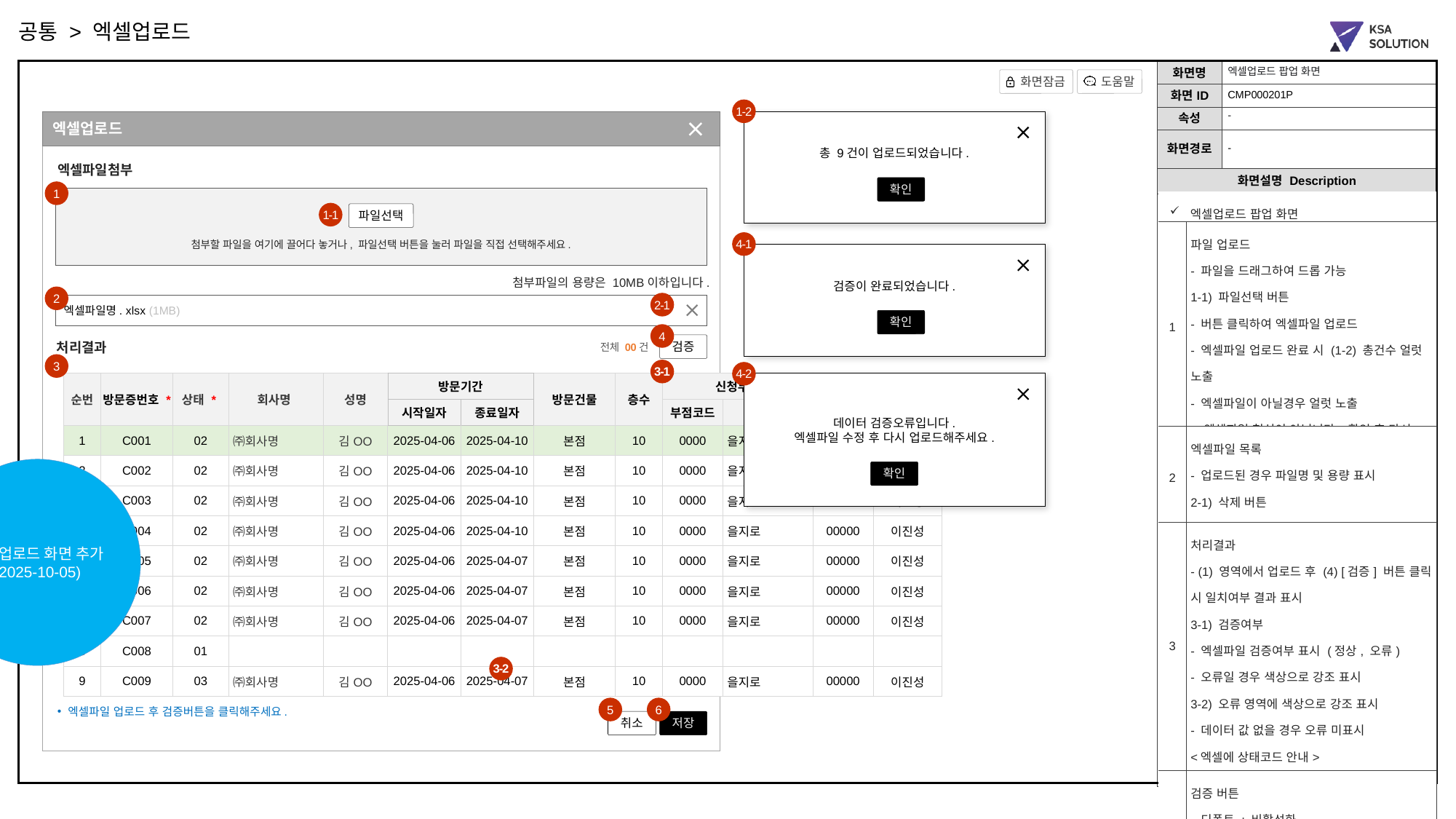

공통 > 엑셀업로드
엑셀업로드 팝업 화면
CMP000201P
1-2
-
엑셀업로드
총 9건이 업로드되었습니다.

-

엑셀파일첨부
확인
1

| 엑셀업로드 팝업 화면 | 직원정보관리 슈퍼관리자(SM) 전용 직원정보 조회, 수정 및 신규 등록 가능 화면 진입 시 ‘근무여부’ 항목은 ‘근무‘ 필터 걸린 상태로 직원내역 목록을 Show |
| --- | --- |
| 1 | 파일 업로드 - 파일을 드래그하여 드롭 가능 1-1) 파일선택 버튼 - 버튼 클릭하여 엑셀파일 업로드 - 엑셀파일 업로드 완료 시 (1-2) 총건수 얼럿 노출 - 엑셀파일이 아닐경우 얼럿 노출 > 엑셀파일 형식이 아닙니다. 확인 후 다시 업로드해주세요. (확인) |
| 2 | 엑셀파일 목록 - 업로드된 경우 파일명 및 용량 표시 2-1) 삭제 버튼 - 버튼 클릭 시 해당 엑셀파일 삭제 |
| 3 | 처리결과 - (1) 영역에서 업로드 후 (4) [검증] 버튼 클릭 시 일치여부 결과 표시 3-1) 검증여부 - 엑셀파일 검증여부 표시 (정상, 오류) - 오류일 경우 색상으로 강조 표시 3-2) 오류 영역에 색상으로 강조 표시 - 데이터 값 없을 경우 오류 미표시 <엑셀에 상태코드 안내> 상태코드 : 01 사용가능, 02 사용불가, 03 미반납, 04 분실 |
| 4 | 검증 버튼 - 디폴트 : 비활성화 - 파일 업로드 시 버튼 활성화 - 검증(정상) 완료 시 (4-1) 얼럿 노출 - 오류발생 시 (4-2) 얼럿 노출 - 엑셀 다운로드 후 사용불가, 분실상태의 방문증번호 및 사용자 정보 수정/삭제 후 업로드 시 얼럿 노출 > 사용불가 및 분실 상태의 방문증번호 및 사용자 정보는 수정, 삭제할 수 없습니다. |
| 5 | 취소 버튼 - 버튼 클릭 시 엑셀업로드 팝업 화면 닫힘 |
| 6 | 저장 버튼 - 버튼 클릭 시 얼럿 노출 > 저장하시겠습니까 ?(취소/확인) 저장되었습니다.(확인) - 검증버튼 미클릭 시 얼럿 노출 > 검증버튼을 클릭해주세요. |
1-1
파일선택
4-1
첨부할 파일을 여기에 끌어다 놓거나, 파일선택 버튼을 눌러 파일을 직접 선택해주세요.
검증이 완료되었습니다.

첨부파일의 용량은 10MB이하입니다.
2
2-1
엑셀파일명. xlsx (1MB)

확인
4
검증
전체 00건
처리결과
3
3-1
4-2
데이터 검증오류입니다.
엑셀파일 수정 후 다시 업로드해주세요.

확인
| 순번 | 방문증번호 \* | 상태 \* | 회사명 | 성명 | 방문기간 | 방문일자 \* | 방문건물 | 층수 | 신청부점 |  | 신청자 |  |
| --- | --- | --- | --- | --- | --- | --- | --- | --- | --- | --- | --- | --- |
|  |  |  |  |  | 시작일자 | 종료일자 | 시작일자 | 종료일자 | 부점코드 | 부점명 | 직원번호 | 직원명 |
| 1 | C001 | 02 | ㈜회사명 | 김OO | 2025-04-06 | 2025-04-10 | 본점 | 10 | 0000 | 을지로 | 00000 | 이진성 |
| 2 | C002 | 02 | ㈜회사명 | 김OO | 2025-04-06 | 2025-04-10 | 본점 | 10 | 0000 | 을지로 | 00000 | 이진성 |
| 3 | C003 | 02 | ㈜회사명 | 김OO | 2025-04-06 | 2025-04-10 | 본점 | 10 | 0000 | 을지로 | 00000 | 이진성 |
| 4 | C004 | 02 | ㈜회사명 | 김OO | 2025-04-06 | 2025-04-10 | 본점 | 10 | 0000 | 을지로 | 00000 | 이진성 |
| 5 | C005 | 02 | ㈜회사명 | 김OO | 2025-04-06 | 2025-04-07 | 본점 | 10 | 0000 | 을지로 | 00000 | 이진성 |
| 6 | C006 | 02 | ㈜회사명 | 김OO | 2025-04-06 | 2025-04-07 | 본점 | 10 | 0000 | 을지로 | 00000 | 이진성 |
| 7 | C007 | 02 | ㈜회사명 | 김OO | 2025-04-06 | 2025-04-07 | 본점 | 10 | 0000 | 을지로 | 00000 | 이진성 |
| 8 | C008 | 01 |  |  |  |  |  |  |  |  |  |  |
| 9 | C009 | 03 | ㈜회사명 | 김OO | 2025-04-06 | 2025-04-07 | 본점 | 10 | 0000 | 을지로 | 00000 | 이진성 |
엑셀업로드 화면 추가
(2025-10-05)
3-2
5
6
엑셀파일 업로드 후 검증버튼을 클릭해주세요.
취소
저장